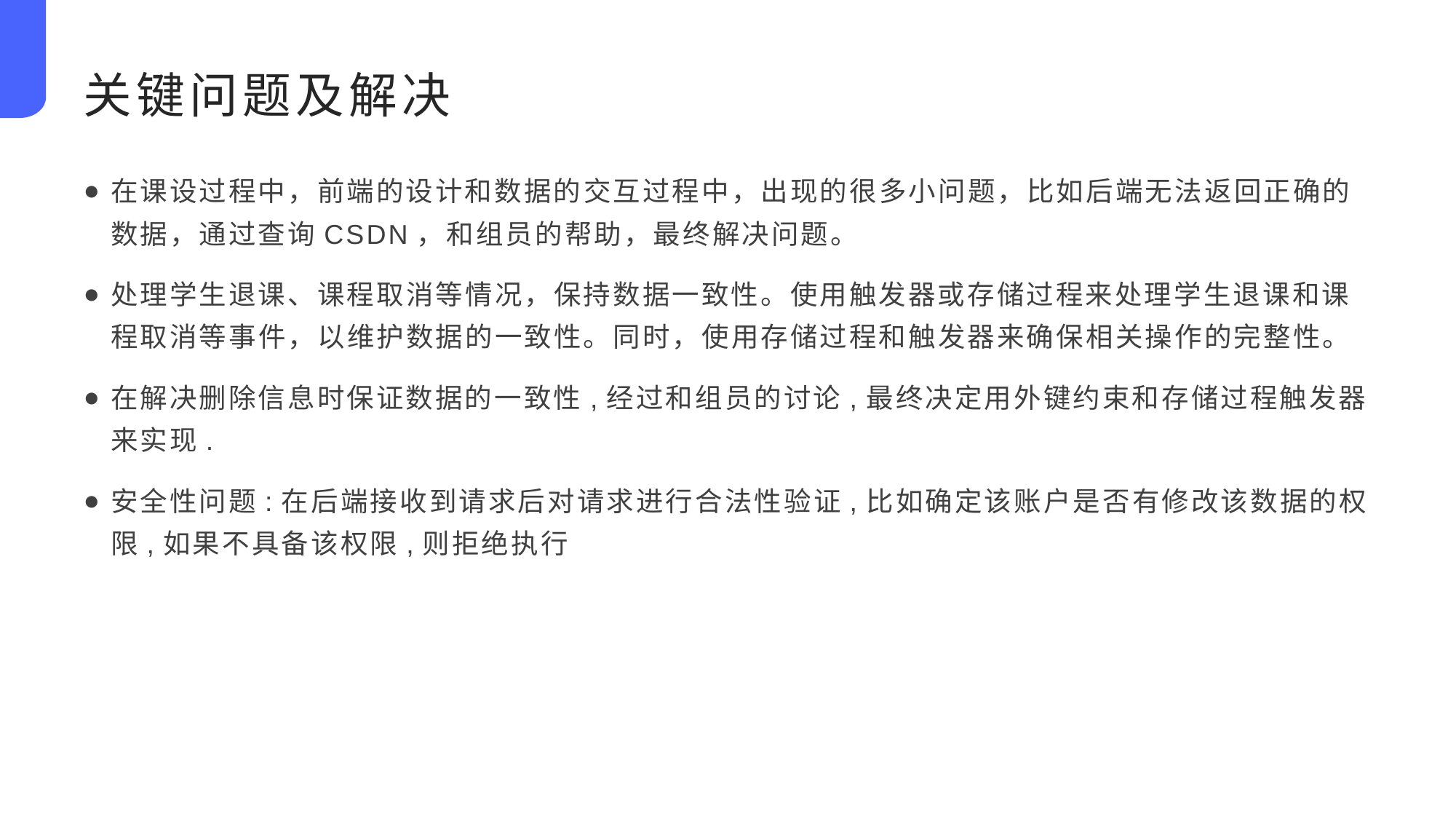

关键问题及解决
在课设过程中，前端的设计和数据的交互过程中，出现的很多小问题，比如后端无法返回正确的数据，通过查询CSDN，和组员的帮助，最终解决问题。
处理学生退课、课程取消等情况，保持数据一致性。使用触发器或存储过程来处理学生退课和课程取消等事件，以维护数据的一致性。同时，使用存储过程和触发器来确保相关操作的完整性。
在解决删除信息时保证数据的一致性,经过和组员的讨论,最终决定用外键约束和存储过程触发器来实现.
安全性问题:在后端接收到请求后对请求进行合法性验证,比如确定该账户是否有修改该数据的权限,如果不具备该权限,则拒绝执行